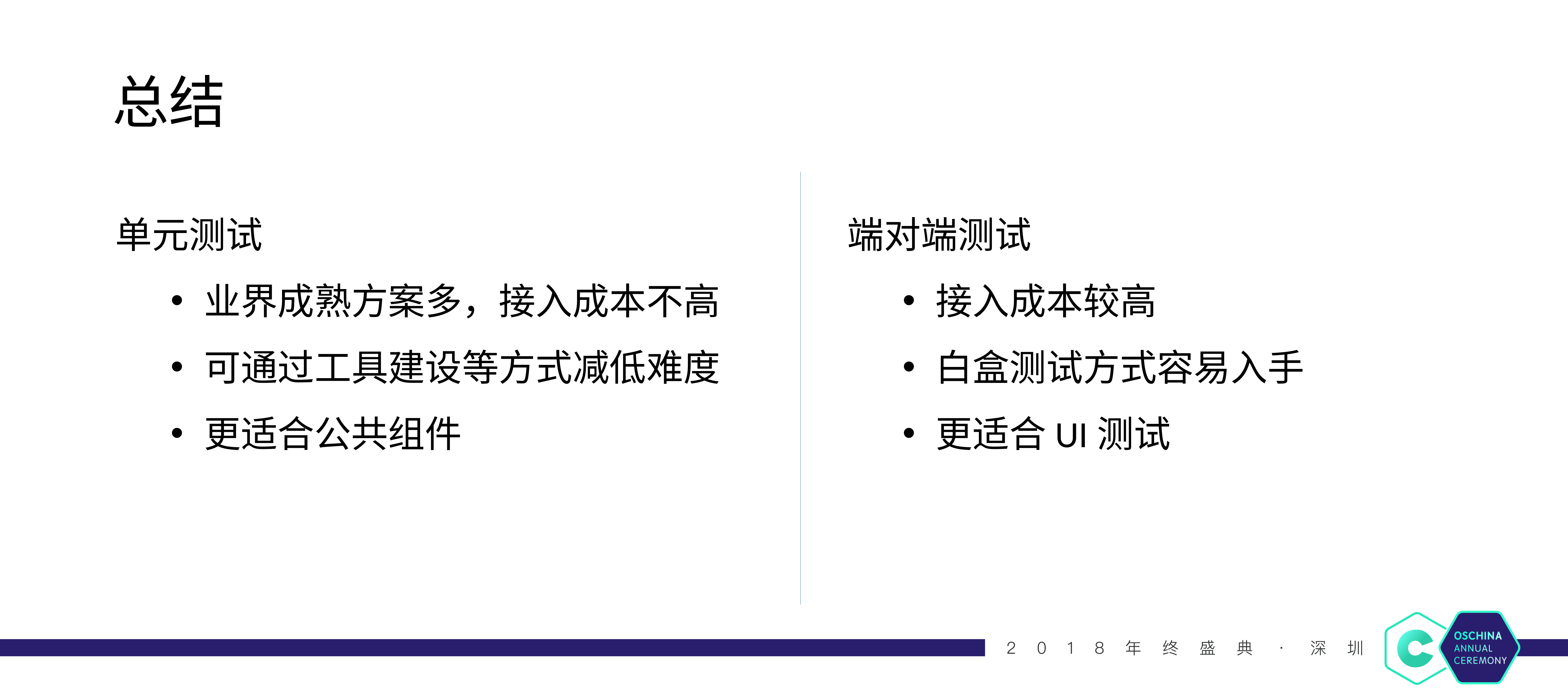

# 总结
端对端测试
接入成本较高
白盒测试方式容易入手
更适合UI测试
单元测试
业界成熟方案多，接入成本不高
可通过工具建设等方式减低难度
更适合公共组件